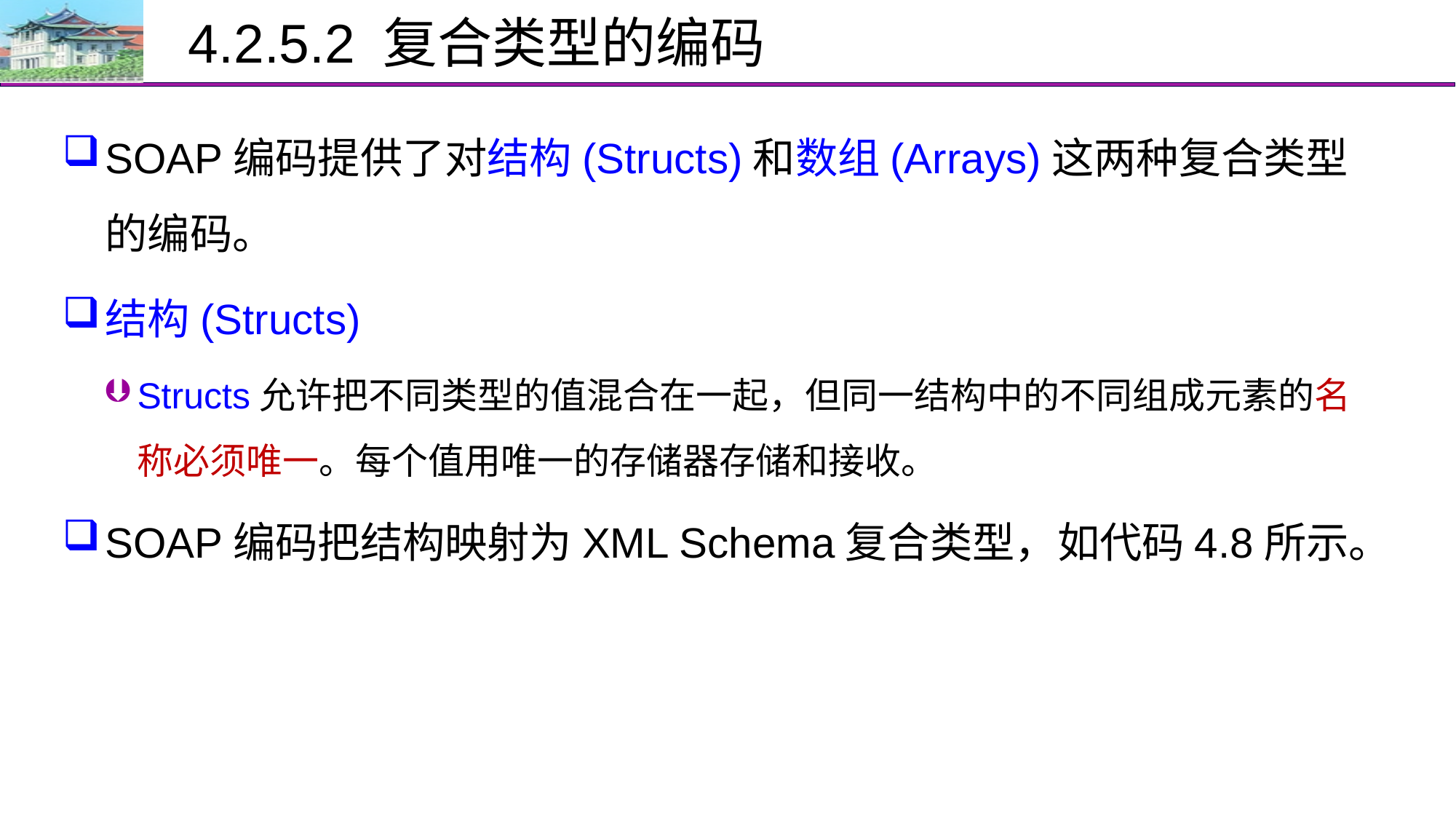

# 4.2.5.2 复合类型的编码
SOAP编码提供了对结构(Structs)和数组(Arrays)这两种复合类型的编码。
结构(Structs)
Structs允许把不同类型的值混合在一起，但同一结构中的不同组成元素的名称必须唯一。每个值用唯一的存储器存储和接收。
SOAP编码把结构映射为XML Schema复合类型，如代码4.8所示。